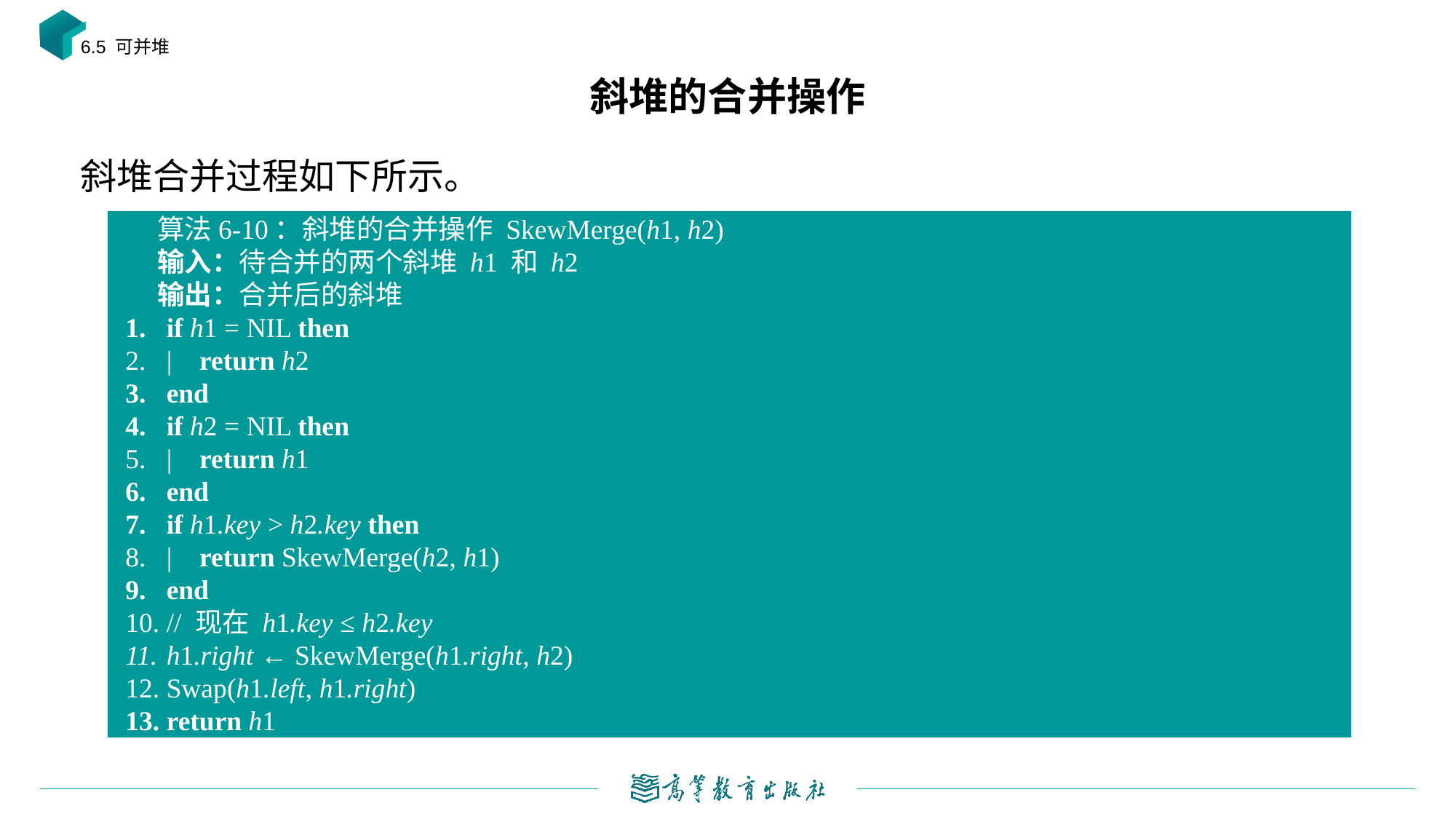

6.5 可并堆

# 斜堆的合并操作
斜堆合并过程如下所示。
算法6-10：斜堆的合并操作 SkewMerge(h1, h2)
输入：待合并的两个斜堆 h1 和 h2
输出：合并后的斜堆
if h1 = NIL then
|    return h2
end
if h2 = NIL then
|    return h1
end
if h1.key > h2.key then
|    return SkewMerge(h2, h1)
end
// 现在 h1.key ≤ h2.key
h1.right ← SkewMerge(h1.right, h2)
Swap(h1.left, h1.right)
return h1